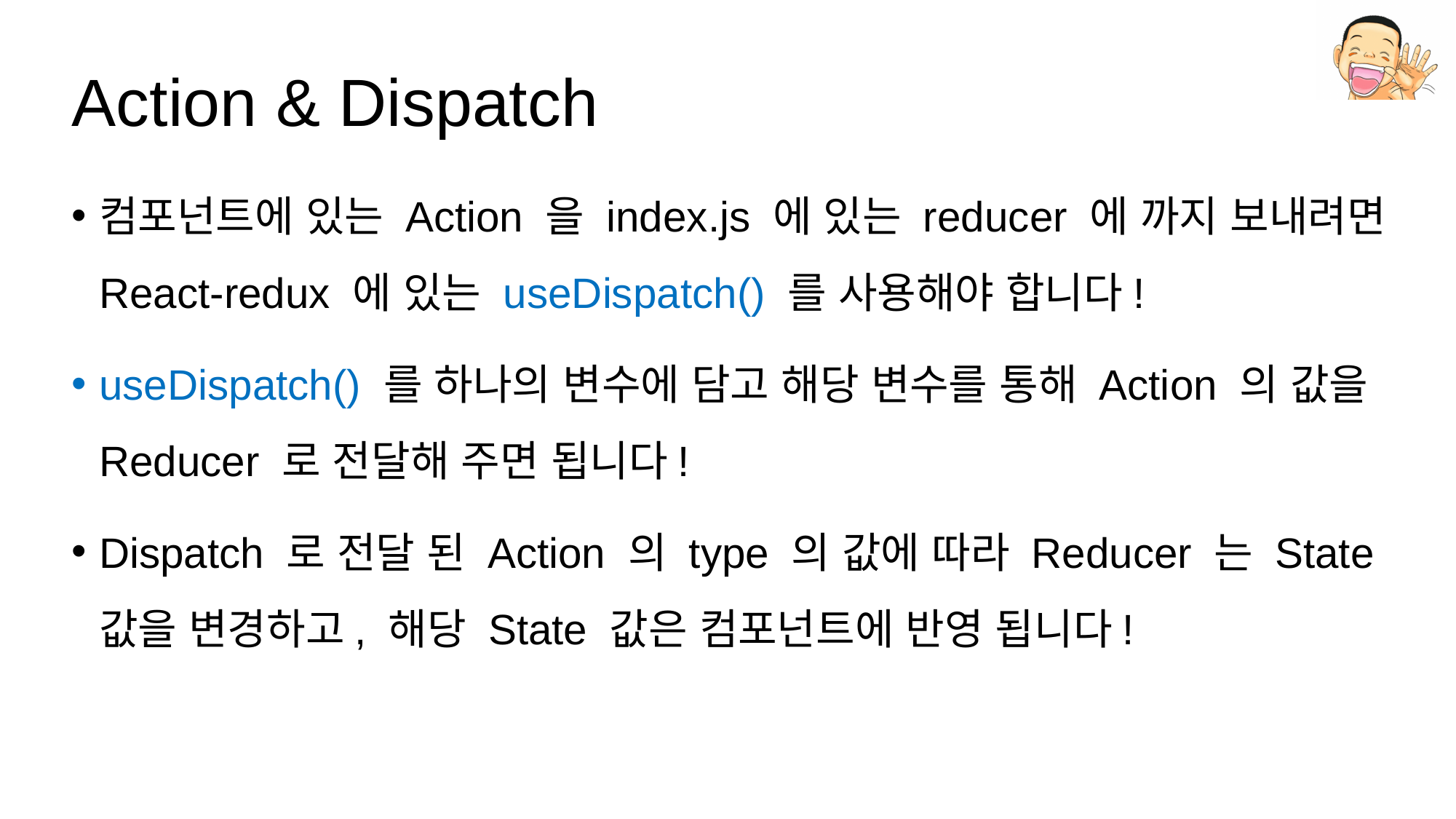

# Action & Dispatch
컴포넌트에 있는 Action 을 index.js 에 있는 reducer 에 까지 보내려면 React-redux 에 있는 useDispatch() 를 사용해야 합니다!
useDispatch() 를 하나의 변수에 담고 해당 변수를 통해 Action 의 값을 Reducer 로 전달해 주면 됩니다!
Dispatch 로 전달 된 Action 의 type 의 값에 따라 Reducer 는 State 값을 변경하고, 해당 State 값은 컴포넌트에 반영 됩니다!